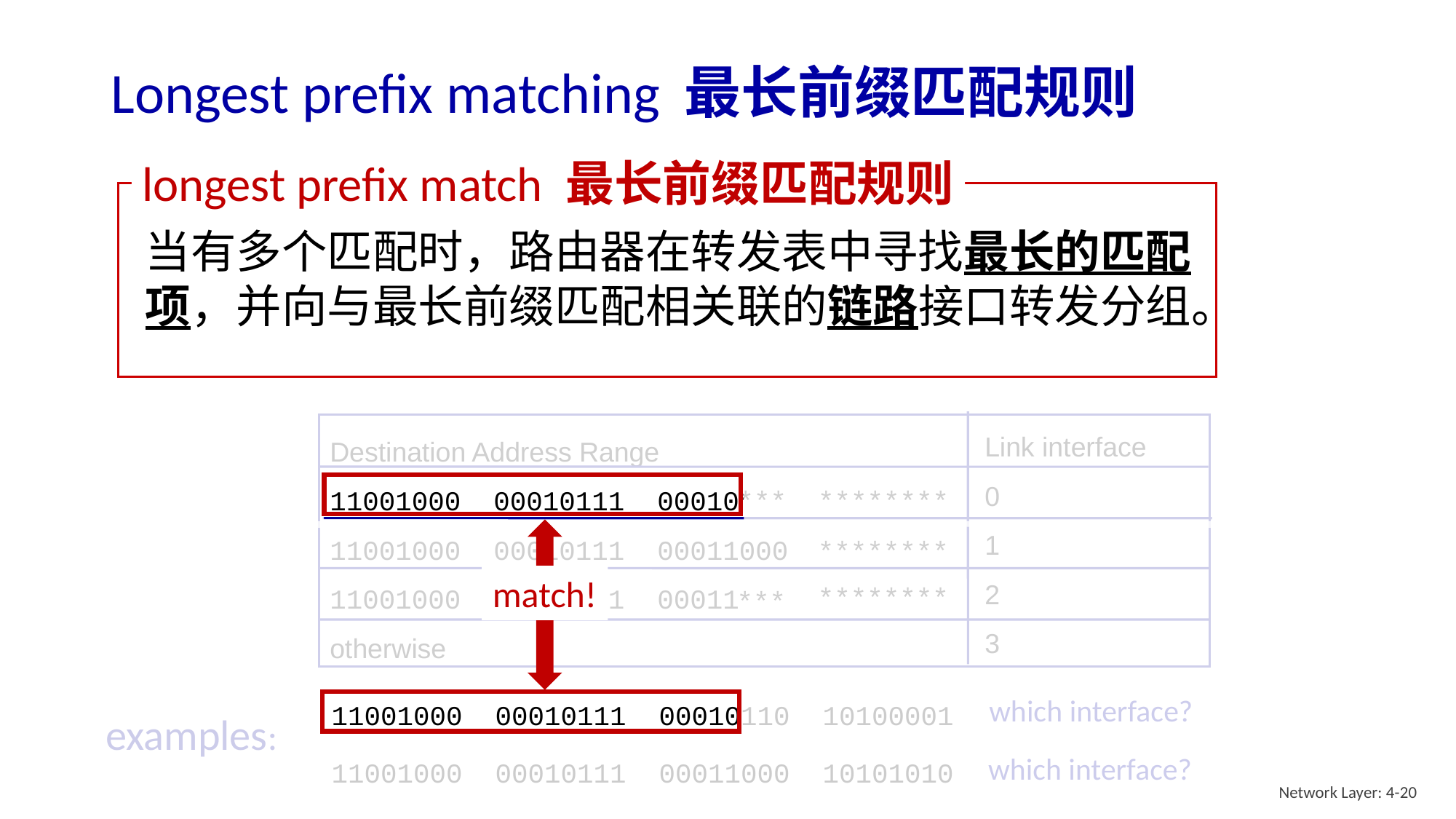

# Longest prefix matching 最长前缀匹配规则
longest prefix match 最长前缀匹配规则

当有多个匹配时，路由器在转发表中寻找最长的匹配项，并向与最长前缀匹配相关联的链路接口转发分组。

Link interface
0
1
2
3

Destination Address Range
11001000  00010111  00010
11001000  00010111  00011000
11001000  00010111  00011
otherwise

match!

********
***

********

********
***

which interface?
11001000  00010111  00010110  10100001
examples:
which interface?
11001000  00010111  00011000  10101010
Network Layer: 4-20